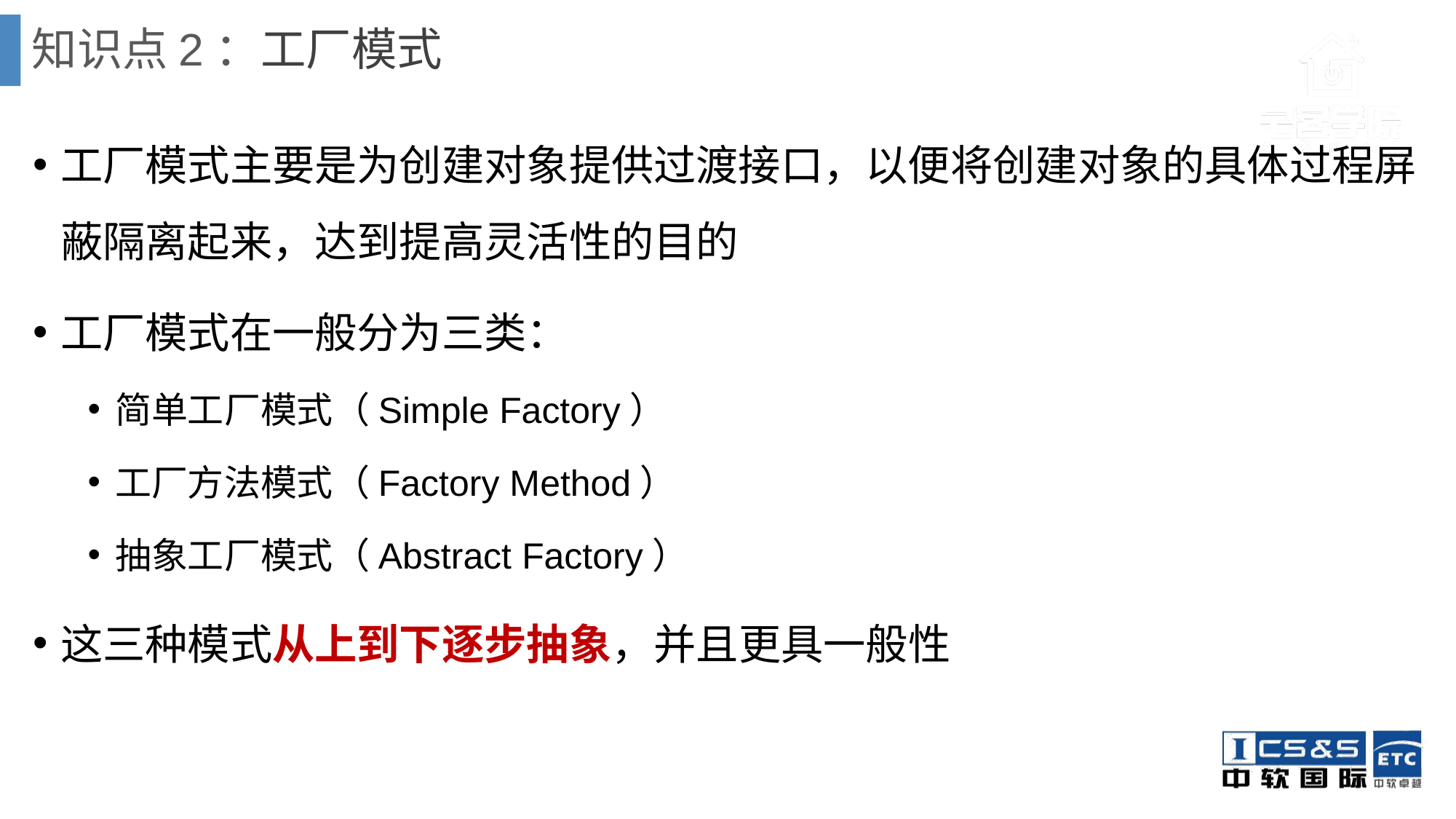

# 知识点2：工厂模式
工厂模式主要是为创建对象提供过渡接口，以便将创建对象的具体过程屏蔽隔离起来，达到提高灵活性的目的
工厂模式在一般分为三类：
简单工厂模式（Simple Factory）
工厂方法模式（Factory Method）
抽象工厂模式（Abstract Factory）
这三种模式从上到下逐步抽象，并且更具一般性